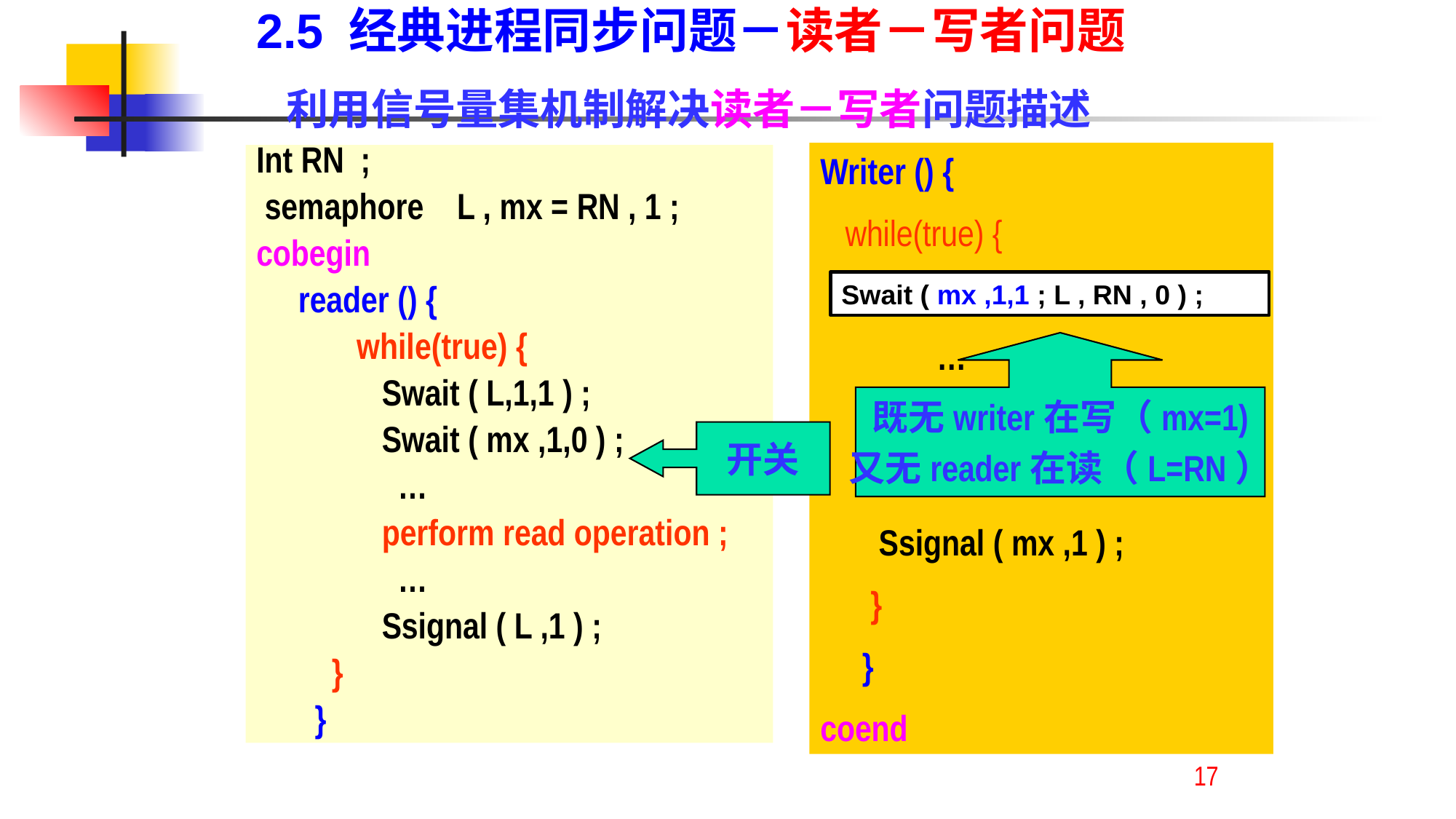

2.5 经典进程同步问题－读者－写者问题
利用信号量集机制解决读者－写者问题描述
Writer () {
   while(true) {
     Swait ( mx ,1,1 ) ;
              …
      perform write operation
             …
       Ssignal ( mx ,1 ) ;
      }
     }
coend
Int RN  ;
 semaphore    L , mx = RN , 1 ;
cobegin
     reader () {
            while(true) {
               Swait ( L,1,1 ) ;
               Swait ( mx ,1,0 ) ;
                 …
               perform read operation ;
                 …
               Ssignal ( L ,1 ) ;
         }
       }
Swait ( mx ,1,1 ; L , RN , 0 ) ;
既无writer在写（mx=1)
又无reader在读（L=RN）
开关
17